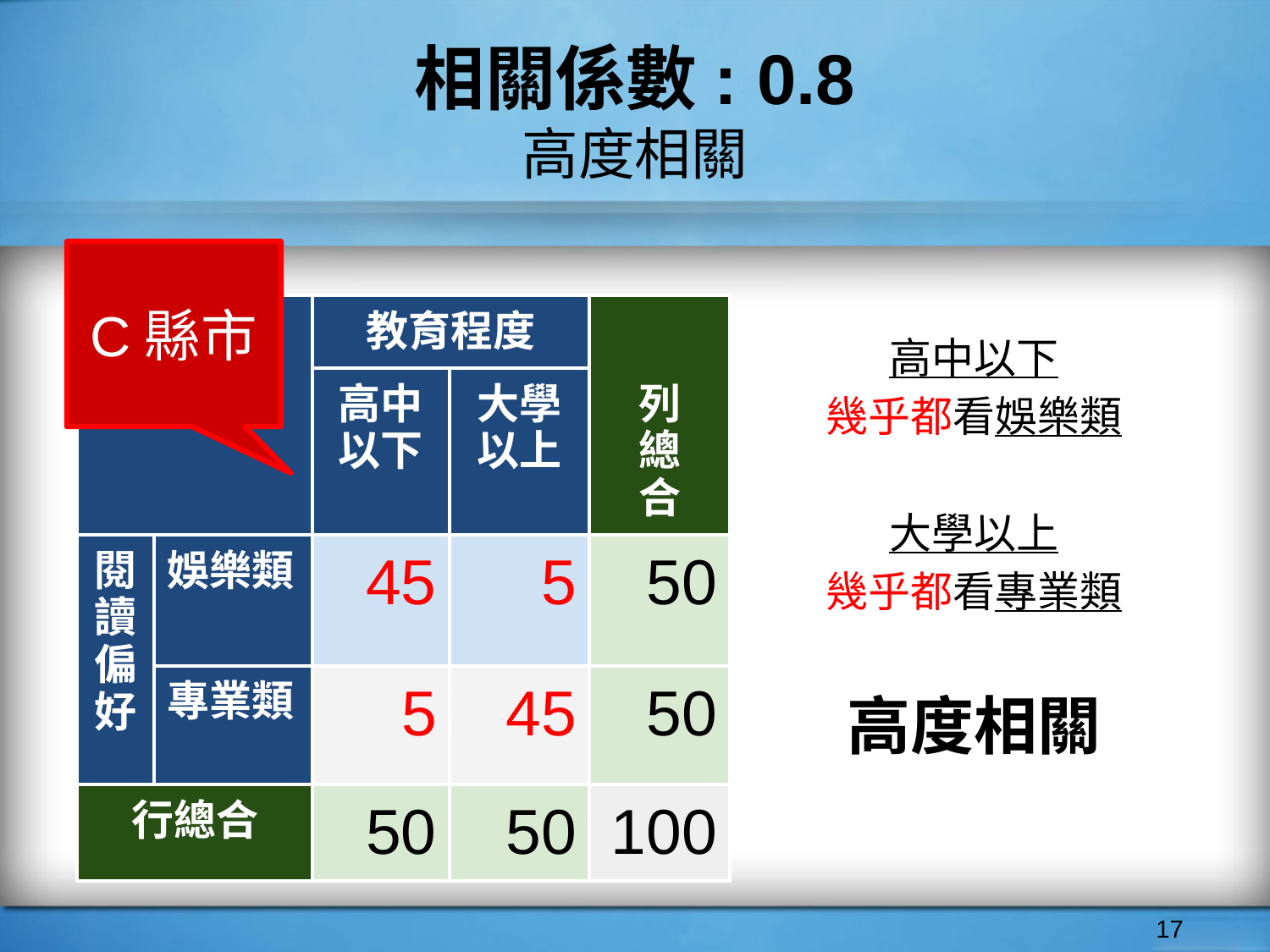

# 相關係數: 0.8
高度相關
C縣市
|  |  | 教育程度 |  | 列 總 合 |
| --- | --- | --- | --- | --- |
|  |  | 高中以下 | 大學以上 |  |
| 閱讀偏好 | 娛樂類 | 45 | 5 | 50 |
|  | 專業類 | 5 | 45 | 50 |
| 行總合 |  | 50 | 50 | 100 |
高中以下
幾乎都看娛樂類

大學以上
幾乎都看專業類

高度相關

17